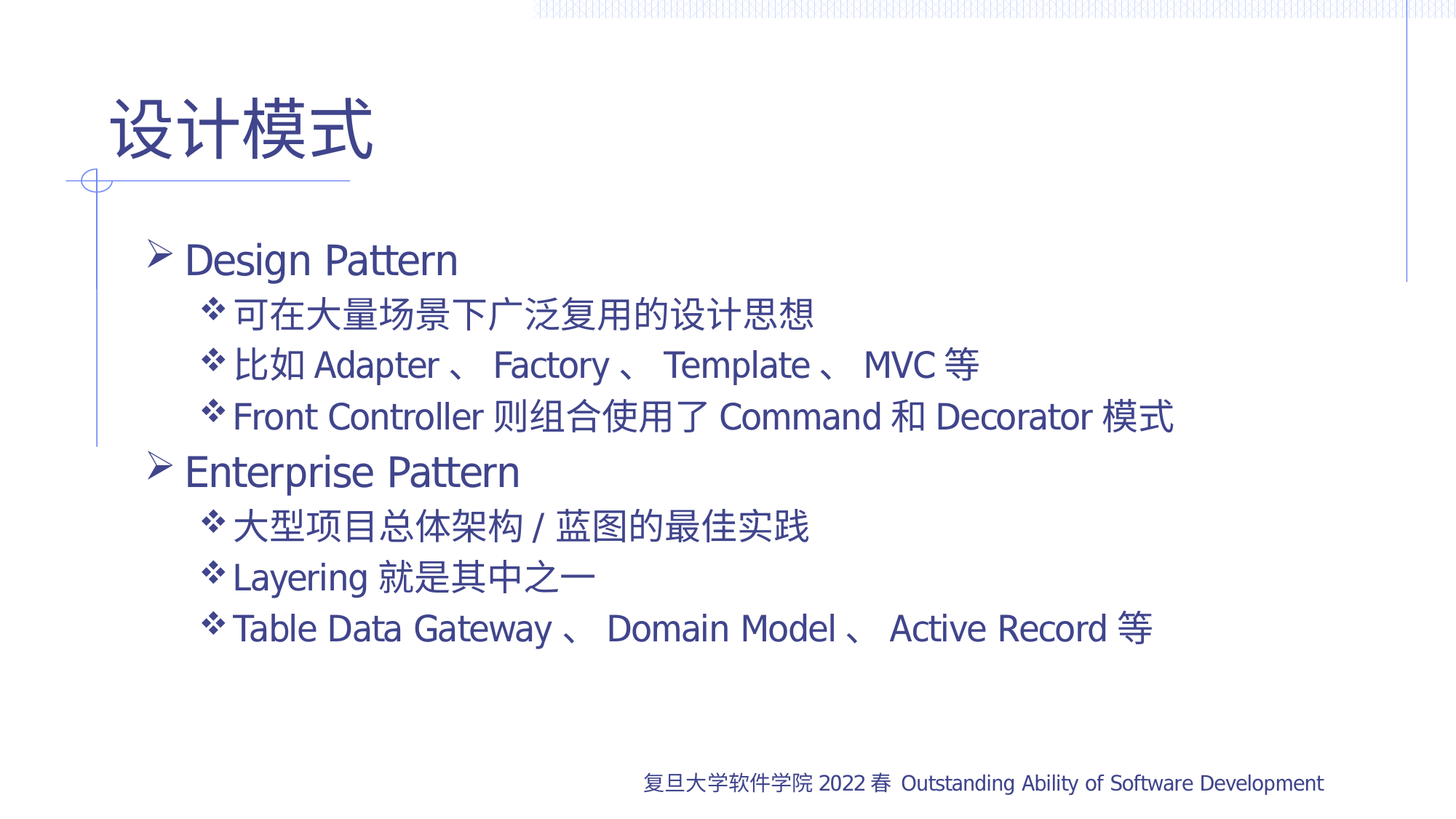

# 设计模式
Design Pattern
可在大量场景下广泛复用的设计思想
比如Adapter、Factory、Template、MVC等
Front Controller则组合使用了Command和Decorator模式
Enterprise Pattern
大型项目总体架构/蓝图的最佳实践
Layering就是其中之一
Table Data Gateway、Domain Model、Active Record等